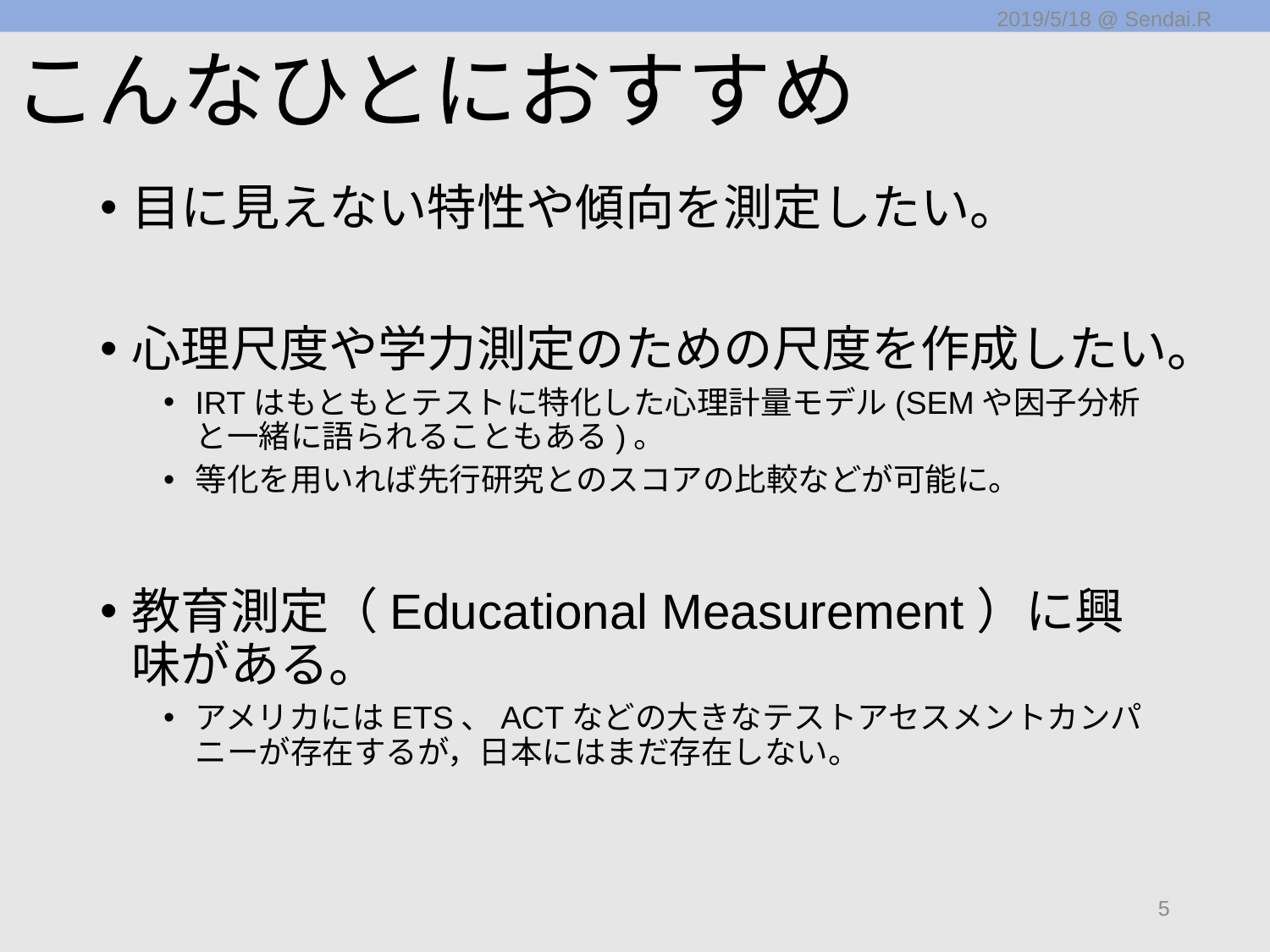

2019/5/18 @ Sendai.R
# こんなひとにおすすめ
目に見えない特性や傾向を測定したい。

心理尺度や学力測定のための尺度を作成したい。
IRTはもともとテストに特化した心理計量モデル(SEMや因子分析と一緒に語られることもある)。
等化を用いれば先行研究とのスコアの比較などが可能に。

教育測定（Educational Measurement）に興味がある。
アメリカにはETS、ACTなどの大きなテストアセスメントカンパニーが存在するが，日本にはまだ存在しない。
5